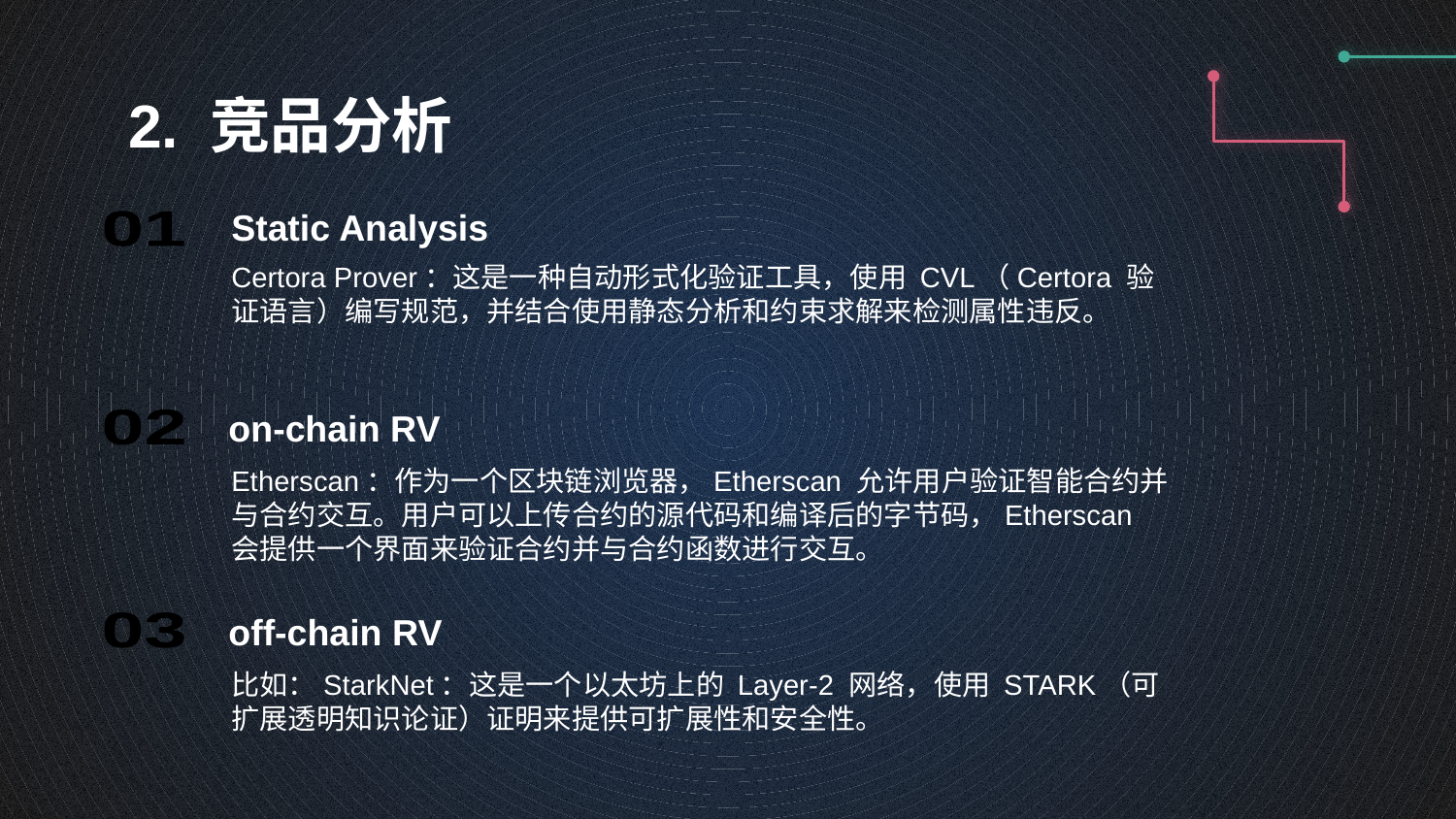

2. 竞品分析
# Static Analysis
01
Certora Prover：这是一种自动形式化验证工具，使用 CVL（Certora 验证语言）编写规范，并结合使用静态分析和约束求解来检测属性违反。

02
 on-chain RV
Etherscan：作为一个区块链浏览器，Etherscan 允许用户验证智能合约并与合约交互。用户可以上传合约的源代码和编译后的字节码，Etherscan 会提供一个界面来验证合约并与合约函数进行交互。

03
 off-chain RV
比如：StarkNet：这是一个以太坊上的 Layer-2 网络，使用 STARK（可扩展透明知识论证）证明来提供可扩展性和安全性。